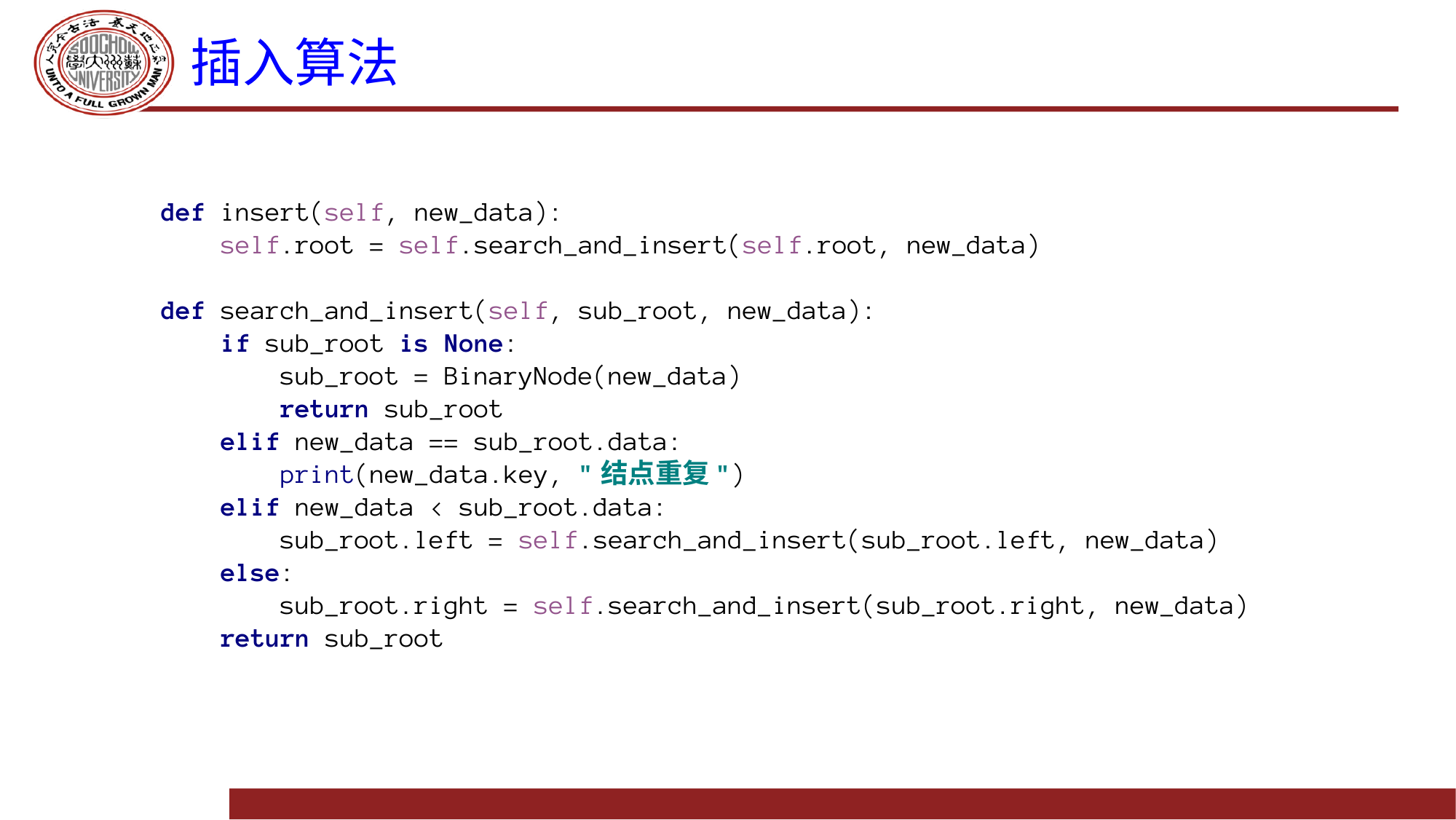

# 插入算法
def insert(self, new_data):
    self.root = self.search_and_insert(self.root, new_data)
def search_and_insert(self, sub_root, new_data):
    if sub_root is None:
        sub_root = BinaryNode(new_data)
        return sub_root
    elif new_data == sub_root.data:
        print(new_data.key, "结点重复")
    elif new_data < sub_root.data:
        sub_root.left = self.search_and_insert(sub_root.left, new_data)
    else:
        sub_root.right = self.search_and_insert(sub_root.right, new_data)
    return sub_root